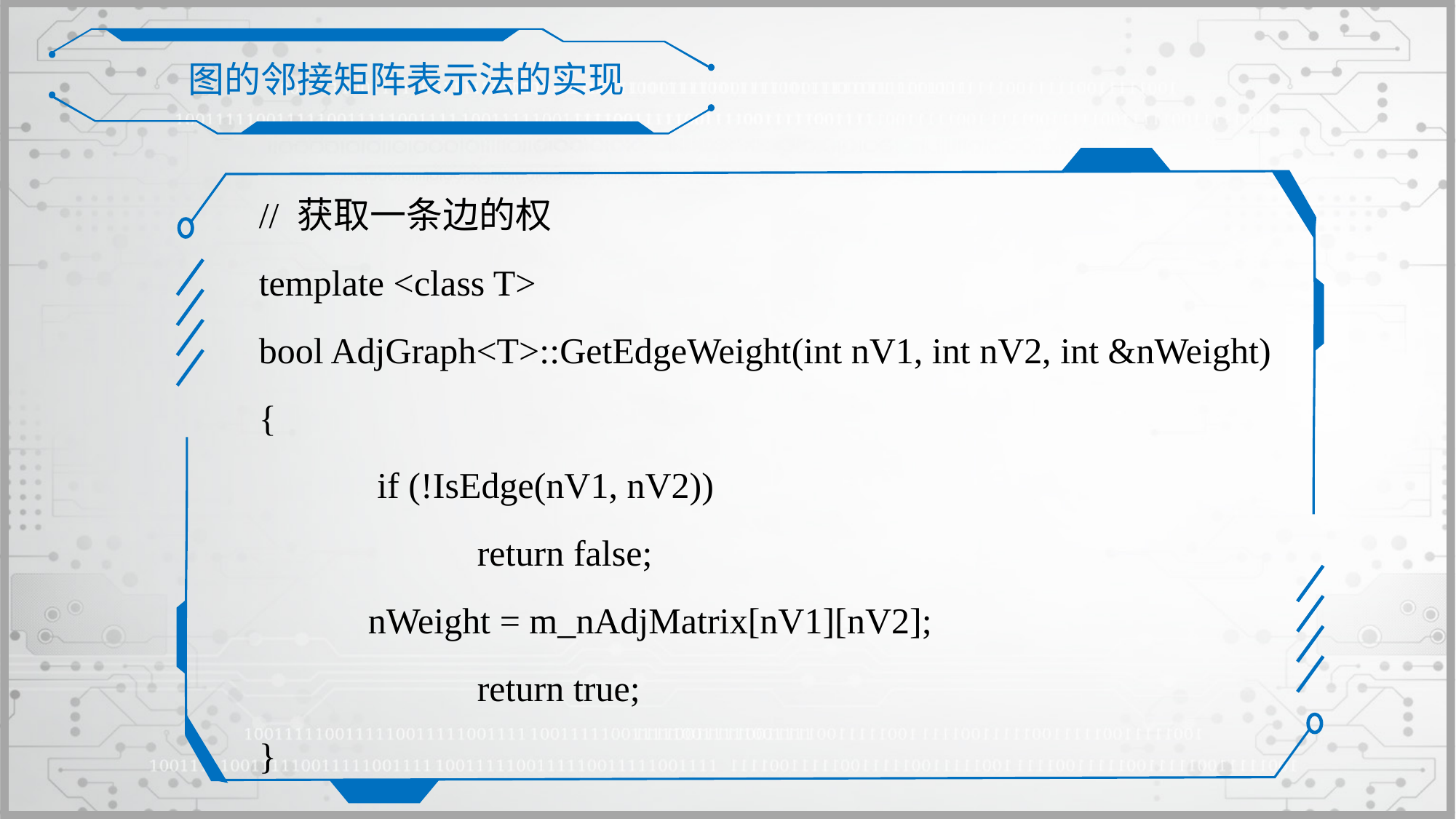

图的邻接矩阵表示法的实现

// 获取一条边的权
template <class T>
bool AdjGraph<T>::GetEdgeWeight(int nV1, int nV2, int &nWeight)
{
	 if (!IsEdge(nV1, nV2))
 		return false;
 	nWeight = m_nAdjMatrix[nV1][nV2];
 		return true;
}